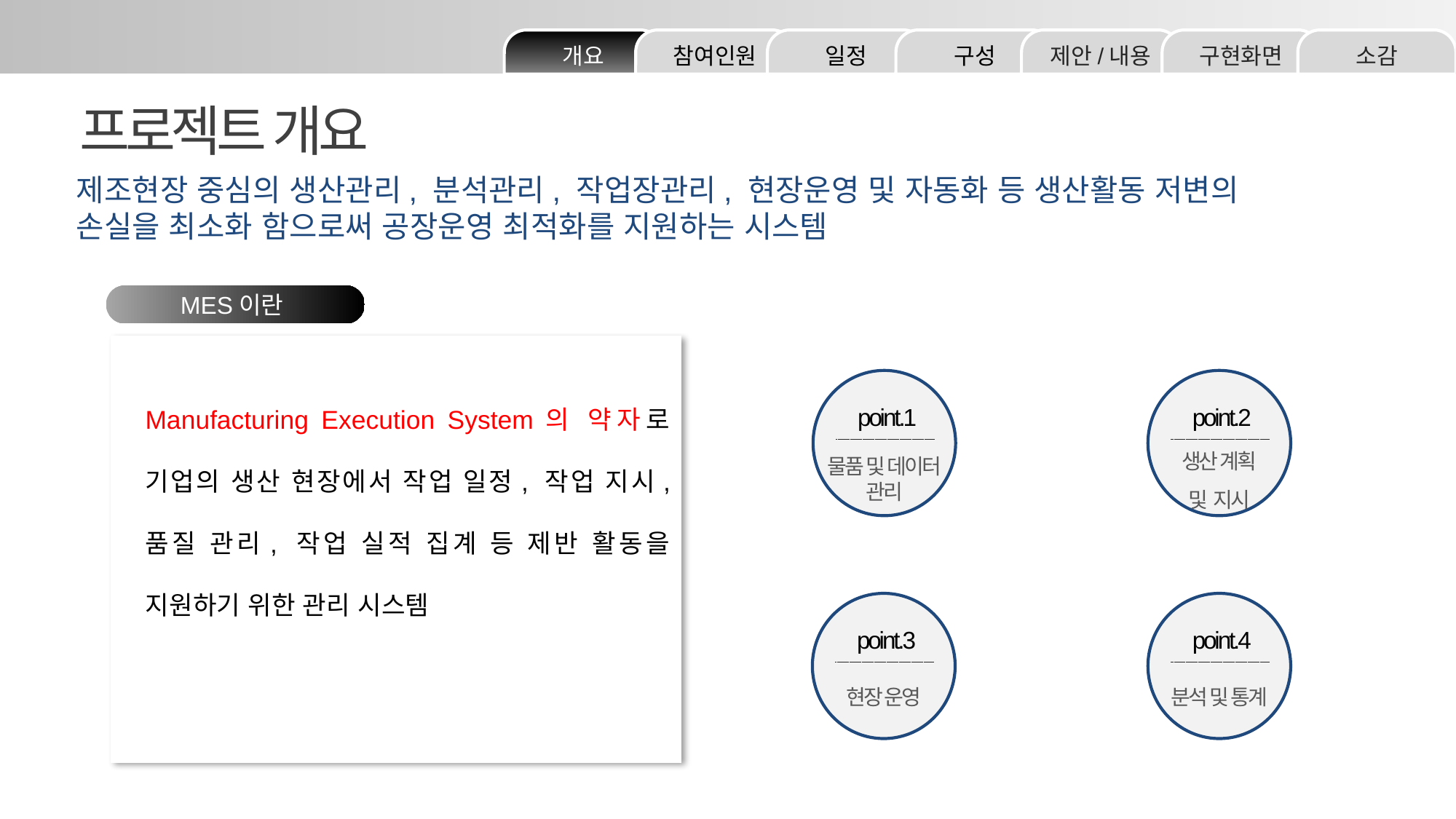

소감
구현화면
제안/내용
구성
일정
참여인원
개요

프로젝트 개요
제조현장 중심의 생산관리, 분석관리, 작업장관리, 현장운영 및 자동화 등 생산활동 저변의 손실을 최소화 함으로써 공장운영 최적화를 지원하는 시스템
MES이란

Manufacturing Execution System의 약자로 기업의 생산 현장에서 작업 일정, 작업 지시, 품질 관리, 작업 실적 집계 등 제반 활동을 지원하기 위한 관리 시스템

point.1
물품 및 데이터
관리

point.2
생산 계획
및  지시

point.3
현장 운영

point.4
분석 및 통계